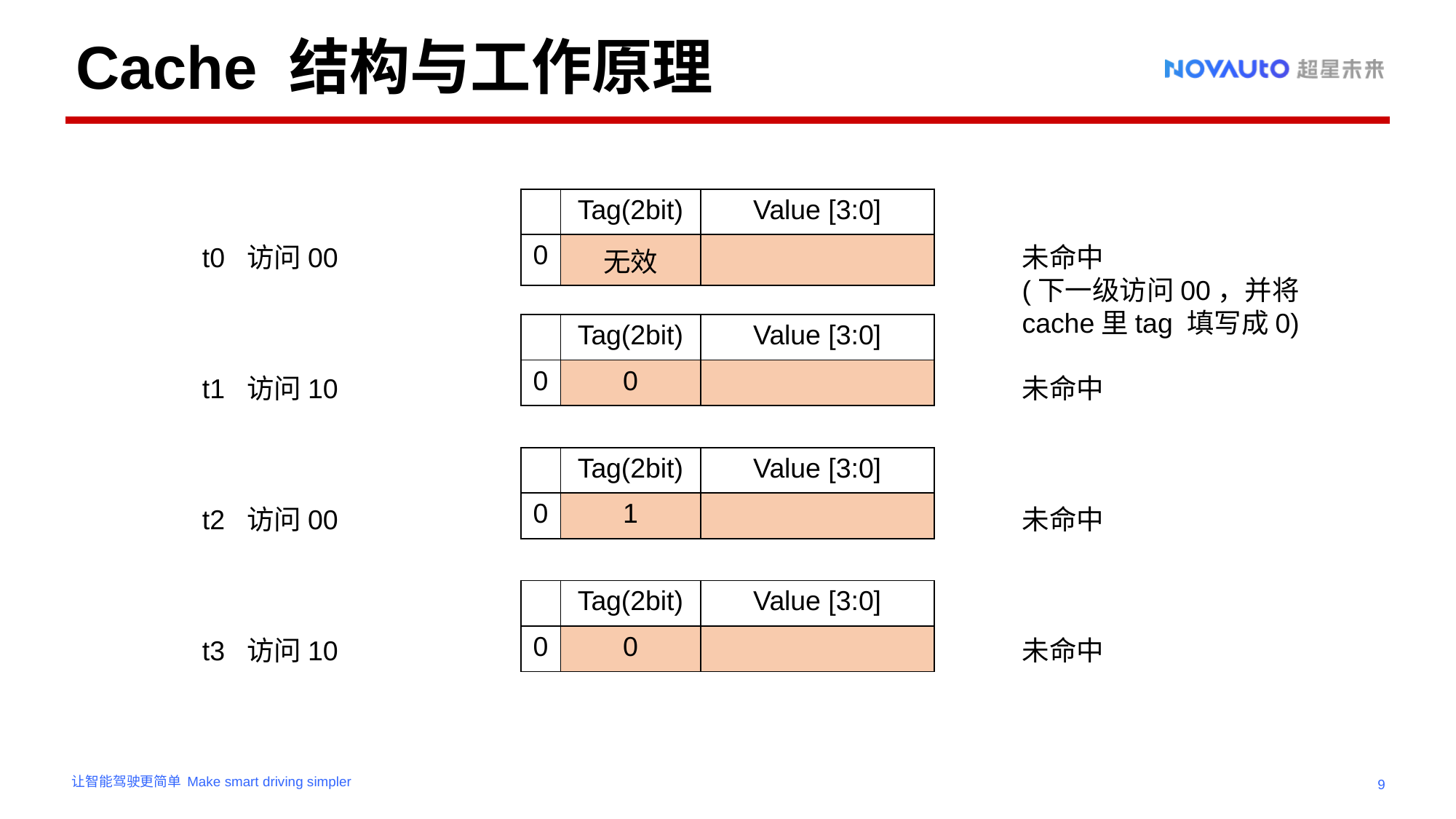

# Cache 结构与工作原理
|  | Tag(2bit) | Value [3:0] |
| --- | --- | --- |
| 0 | 无效 |  |
t0  访问00

t1  访问10

t2  访问00

t3  访问10
未命中
(下一级访问00，并将cache里tag 填写成0)

未命中

未命中

未命中
|  | Tag(2bit) | Value [3:0] |
| --- | --- | --- |
| 0 | 0 |  |
|  | Tag(2bit) | Value [3:0] |
| --- | --- | --- |
| 0 | 1 |  |
|  | Tag(2bit) | Value [3:0] |
| --- | --- | --- |
| 0 | 0 |  |